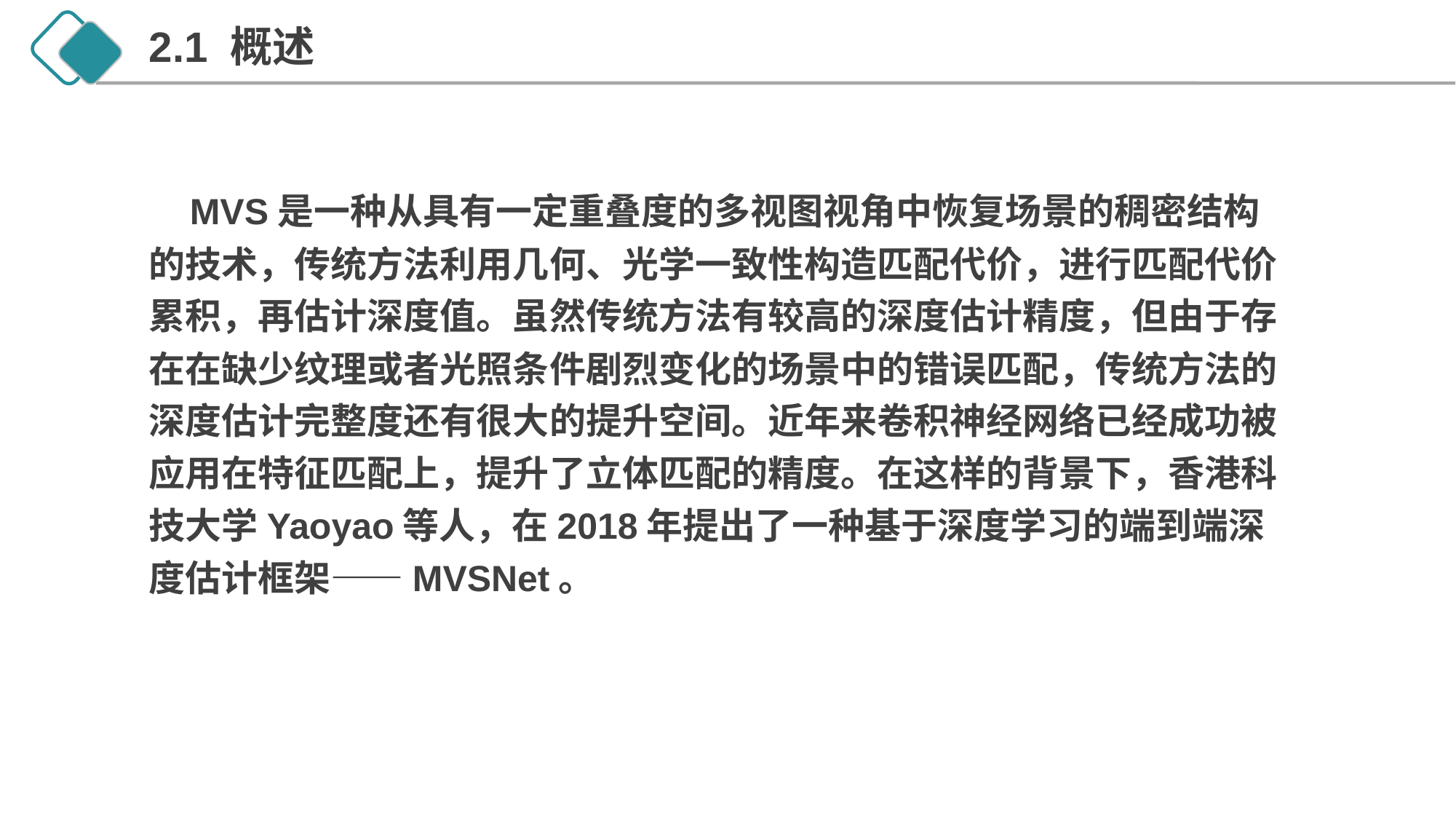

2.1 概述
    MVS是一种从具有一定重叠度的多视图视角中恢复场景的稠密结构的技术，传统方法利用几何、光学一致性构造匹配代价，进行匹配代价累积，再估计深度值。虽然传统方法有较高的深度估计精度，但由于存在在缺少纹理或者光照条件剧烈变化的场景中的错误匹配，传统方法的深度估计完整度还有很大的提升空间。近年来卷积神经网络已经成功被应用在特征匹配上，提升了立体匹配的精度。在这样的背景下，香港科技大学Yaoyao等人，在2018年提出了一种基于深度学习的端到端深度估计框架——MVSNet。